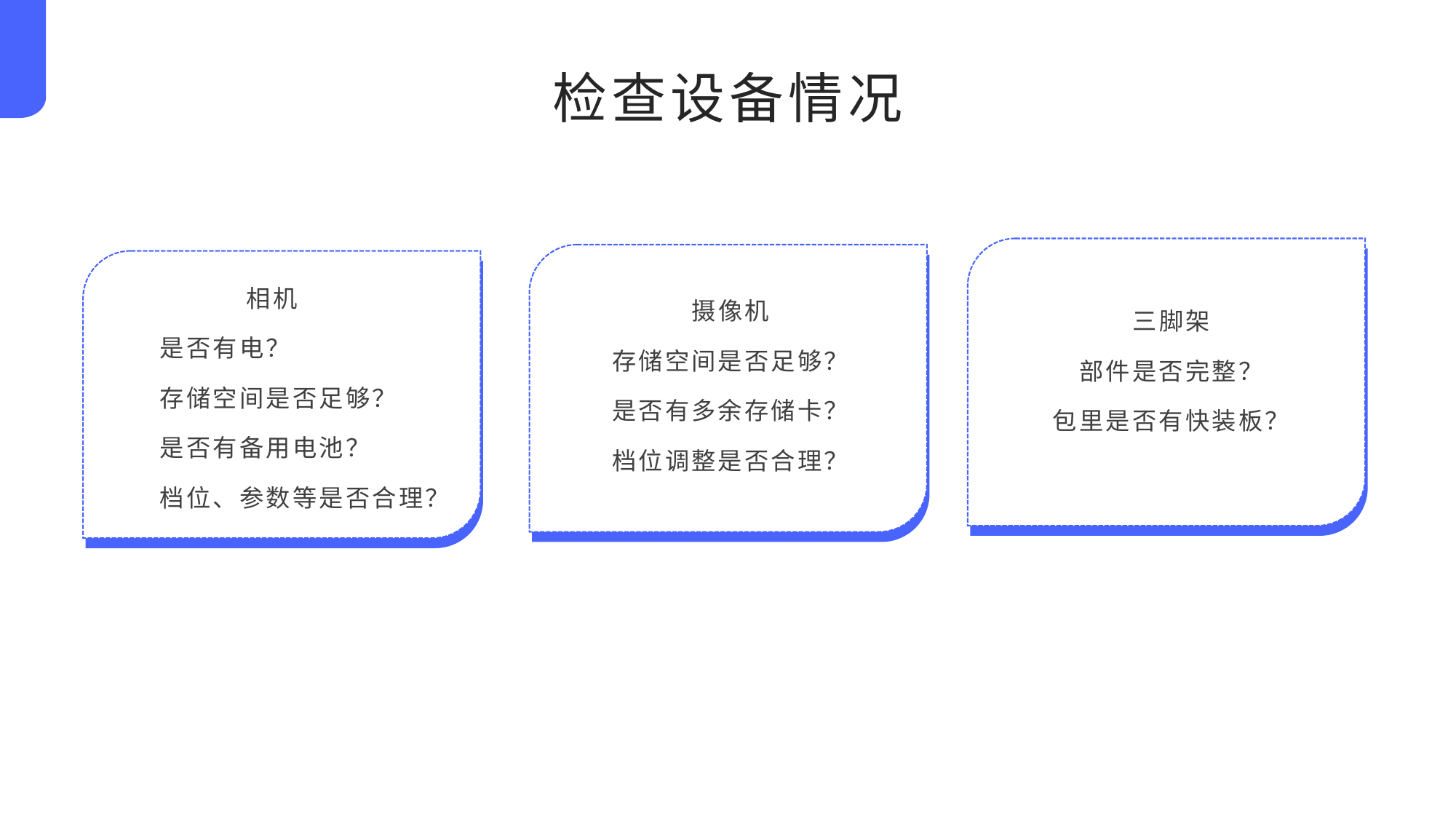

检查设备情况

三脚架
部件是否完整？
包里是否有快装板？

摄像机
存储空间是否足够？
是否有多余存储卡？
档位调整是否合理？

相机
是否有电？
存储空间是否足够？
是否有备用电池？
档位、参数等是否合理？